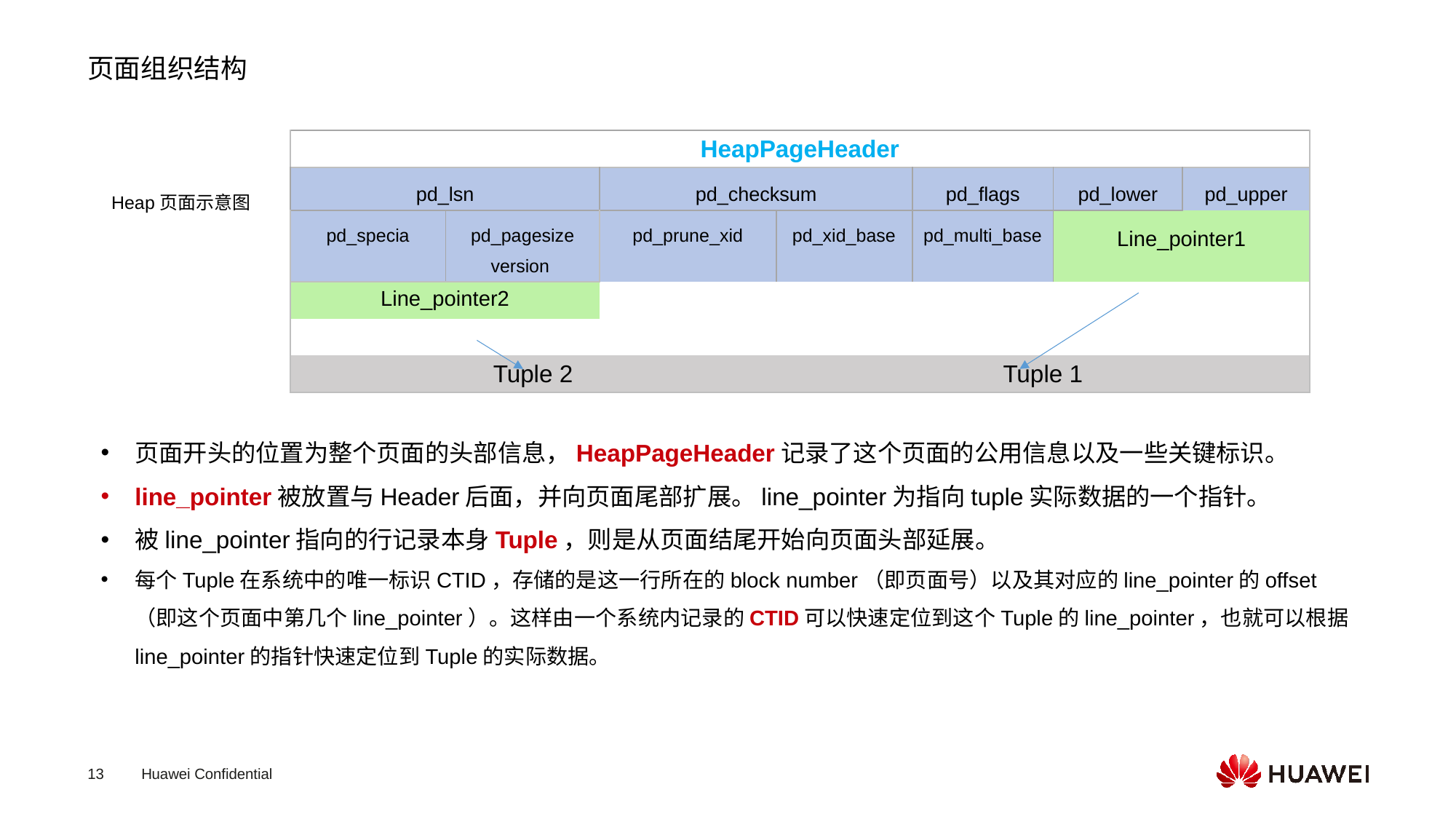

# 页面组织结构
| HeapPageHeader |  |  |  |  |  |  |  |
| --- | --- | --- | --- | --- | --- | --- | --- |
| pd\_lsn |  |  | pd\_checksum |  | pd\_flags | pd\_lower | pd\_upper |
| pd\_specia | pd\_pagesize version |  | pd\_prune\_xid | pd\_xid\_base | pd\_multi\_base | Line\_pointer1 |  |
| Line\_pointer2 |  |  |  |  |  |  |  |
|  |  |  |  |  |  |  |  |
| Tuple 2 |  |  |  | Tuple 1 |  |  |  |
Heap页面示意图
页面开头的位置为整个页面的头部信息，HeapPageHeader记录了这个页面的公用信息以及一些关键标识。
line_pointer被放置与Header后面，并向页面尾部扩展。line_pointer为指向tuple实际数据的一个指针。
被line_pointer指向的行记录本身Tuple，则是从页面结尾开始向页面头部延展。
每个Tuple在系统中的唯一标识CTID，存储的是这一行所在的block number（即页面号）以及其对应的line_pointer的offset（即这个页面中第几个line_pointer）。这样由一个系统内记录的CTID可以快速定位到这个Tuple的line_pointer，也就可以根据line_pointer的指针快速定位到Tuple的实际数据。